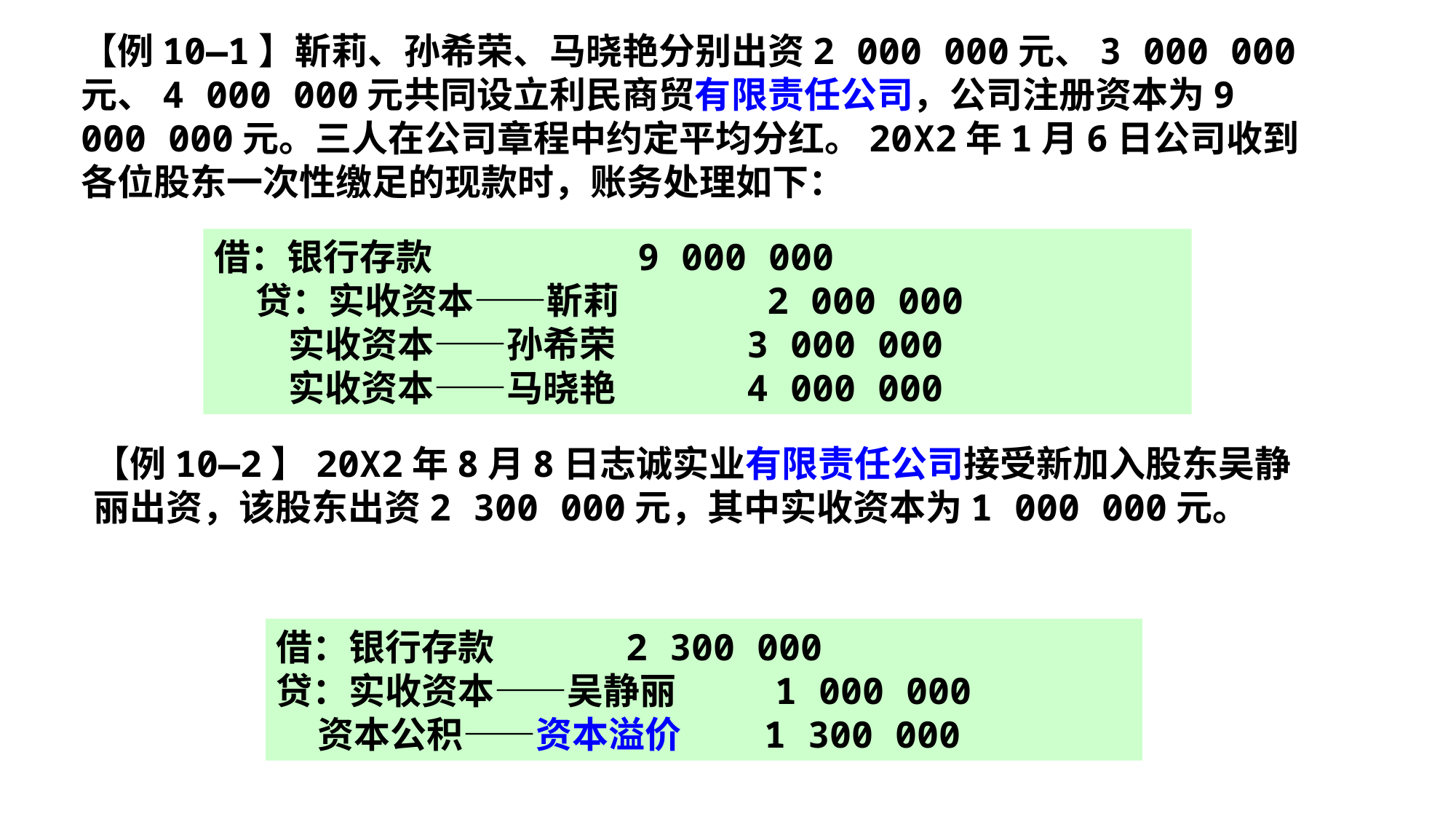

【例10—1】靳莉、孙希荣、马晓艳分别出资2 000 000元、3 000 000元、4 000 000元共同设立利民商贸有限责任公司，公司注册资本为9 000 000元。三人在公司章程中约定平均分红。20X2年1月6日公司收到各位股东一次性缴足的现款时，账务处理如下：

借：银行存款                        9 000 000
    贷：实收资本——靳莉                 2 000 000
        实收资本——孙希荣               3 000 000
        实收资本——马晓艳               4 000 000
【例10—2】20X2年8月8日志诚实业有限责任公司接受新加入股东吴静丽出资，该股东出资2 300 000元，其中实收资本为1 000 000元。
借：银行存款               2 300 000
贷：实收资本——吴静丽           1 000 000
    资本公积——资本溢价         1 300 000